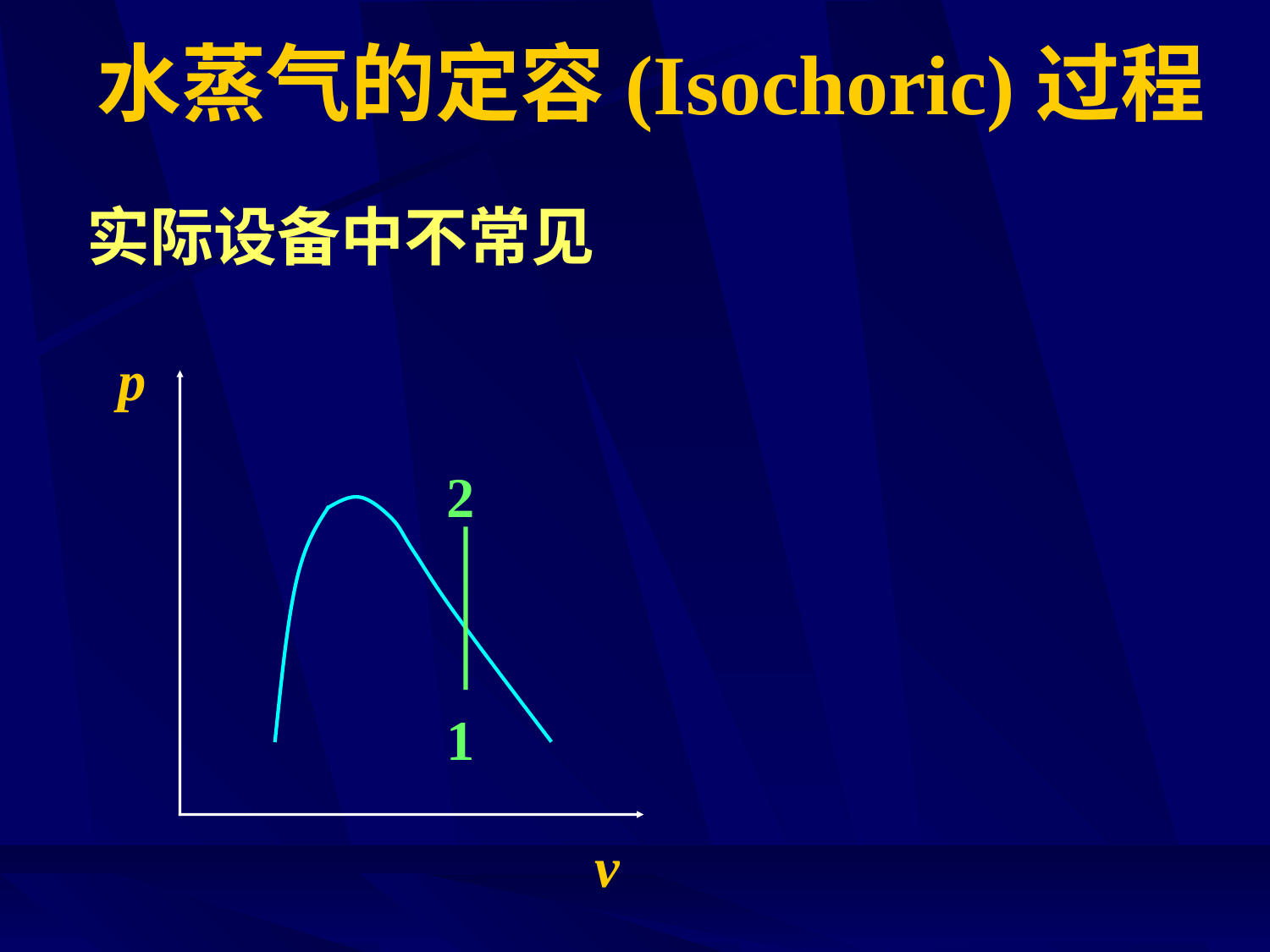

# 水蒸气的定容(Isochoric)过程
实际设备中不常见
p

2

1

v